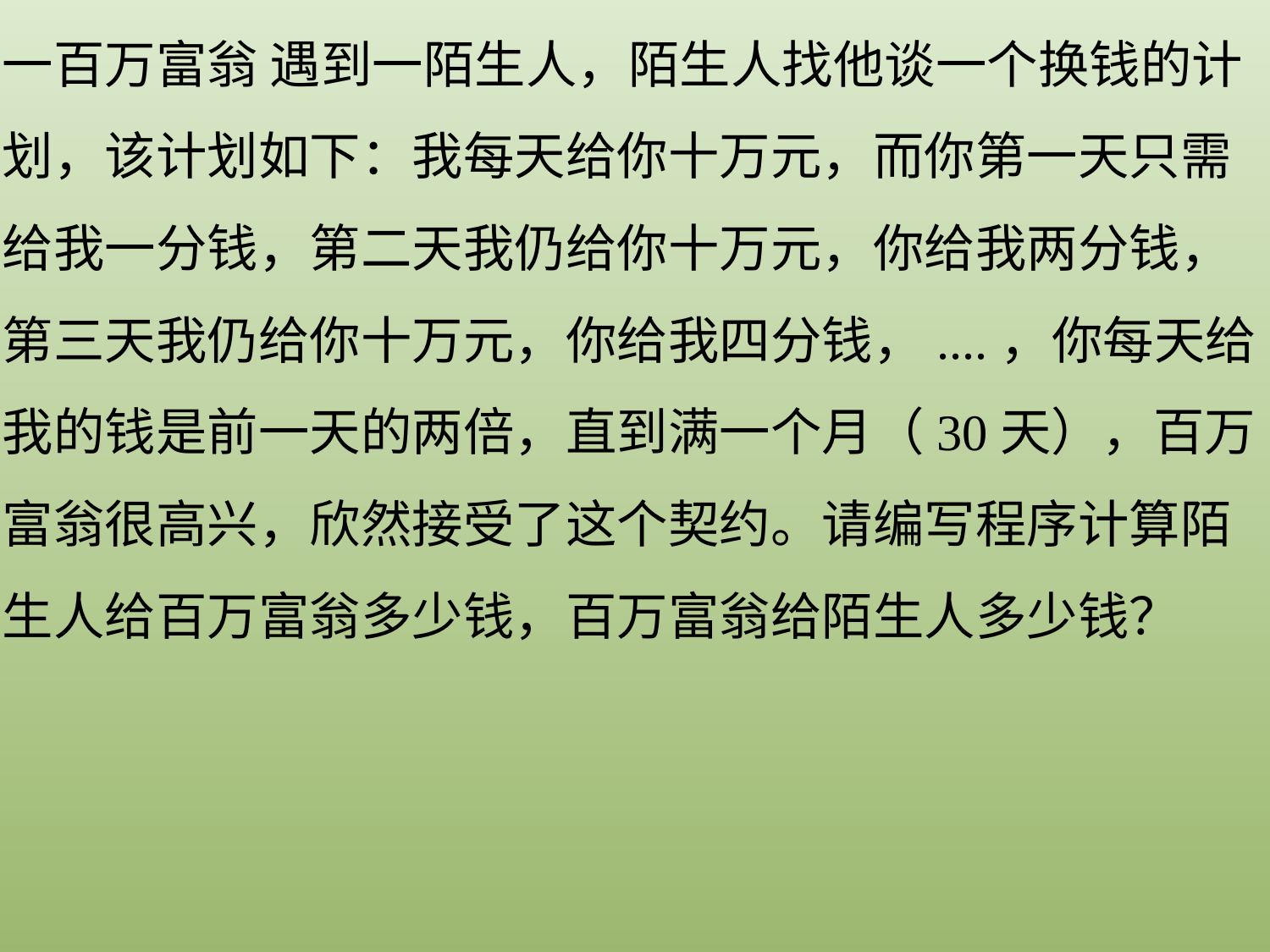

一百万富翁 遇到一陌生人，陌生人找他谈一个换钱的计划，该计划如下：我每天给你十万元，而你第一天只需给我一分钱，第二天我仍给你十万元，你给我两分钱，第三天我仍给你十万元，你给我四分钱，....，你每天给我的钱是前一天的两倍，直到满一个月（30天），百万富翁很高兴，欣然接受了这个契约。请编写程序计算陌生人给百万富翁多少钱，百万富翁给陌生人多少钱？
157